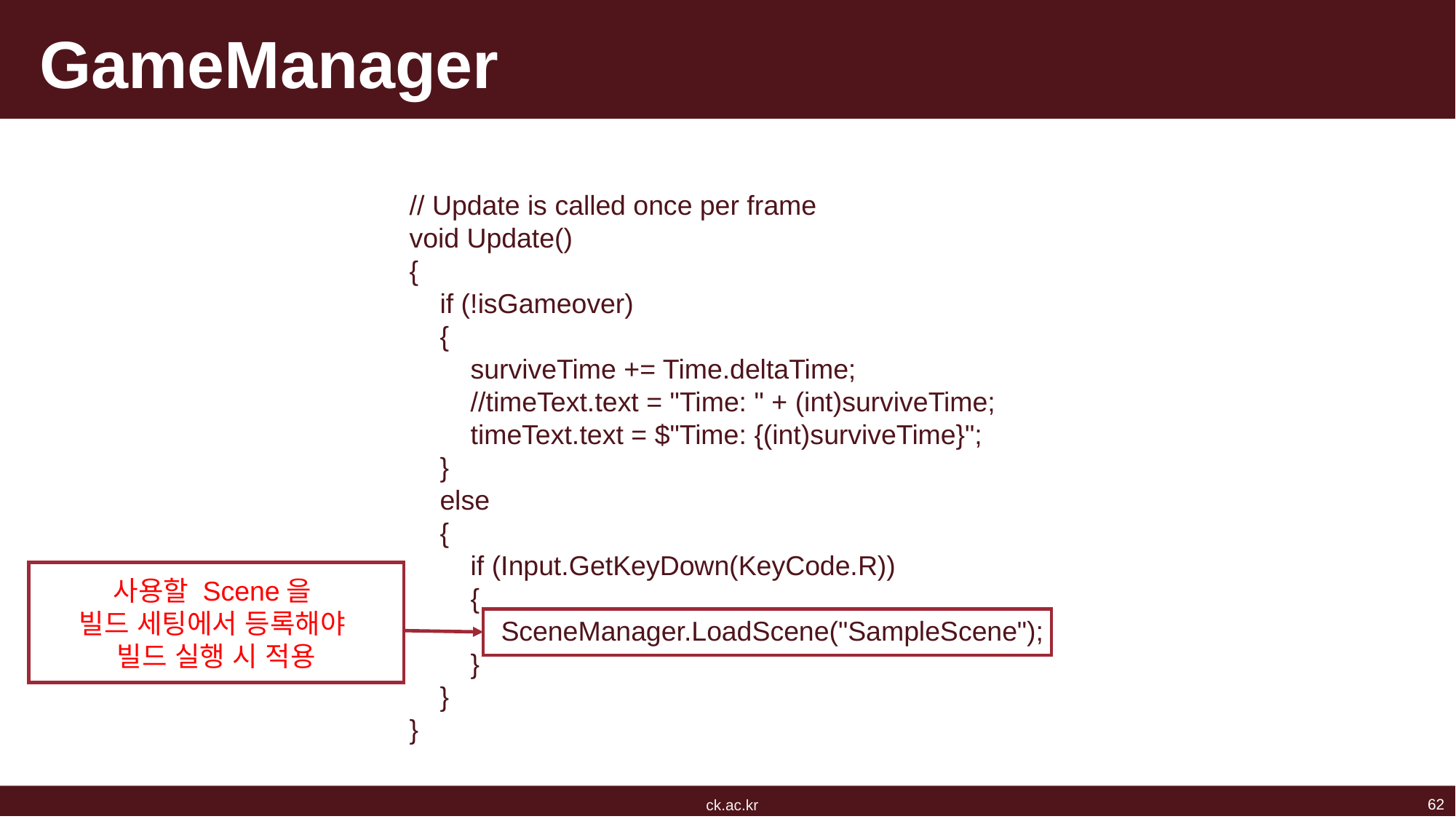

# GameManager
    // Update is called once per frame
    void Update()
    {
        if (!isGameover)
        {
            surviveTime += Time.deltaTime;
            //timeText.text = "Time: " + (int)surviveTime;
            timeText.text = $"Time: {(int)surviveTime}";
        }
        else
        {
            if (Input.GetKeyDown(KeyCode.R))
            {
                SceneManager.LoadScene("SampleScene");
            }
        }
    }
사용할 Scene을
빌드 세팅에서 등록해야
빌드 실행 시 적용

62
ck.ac.kr